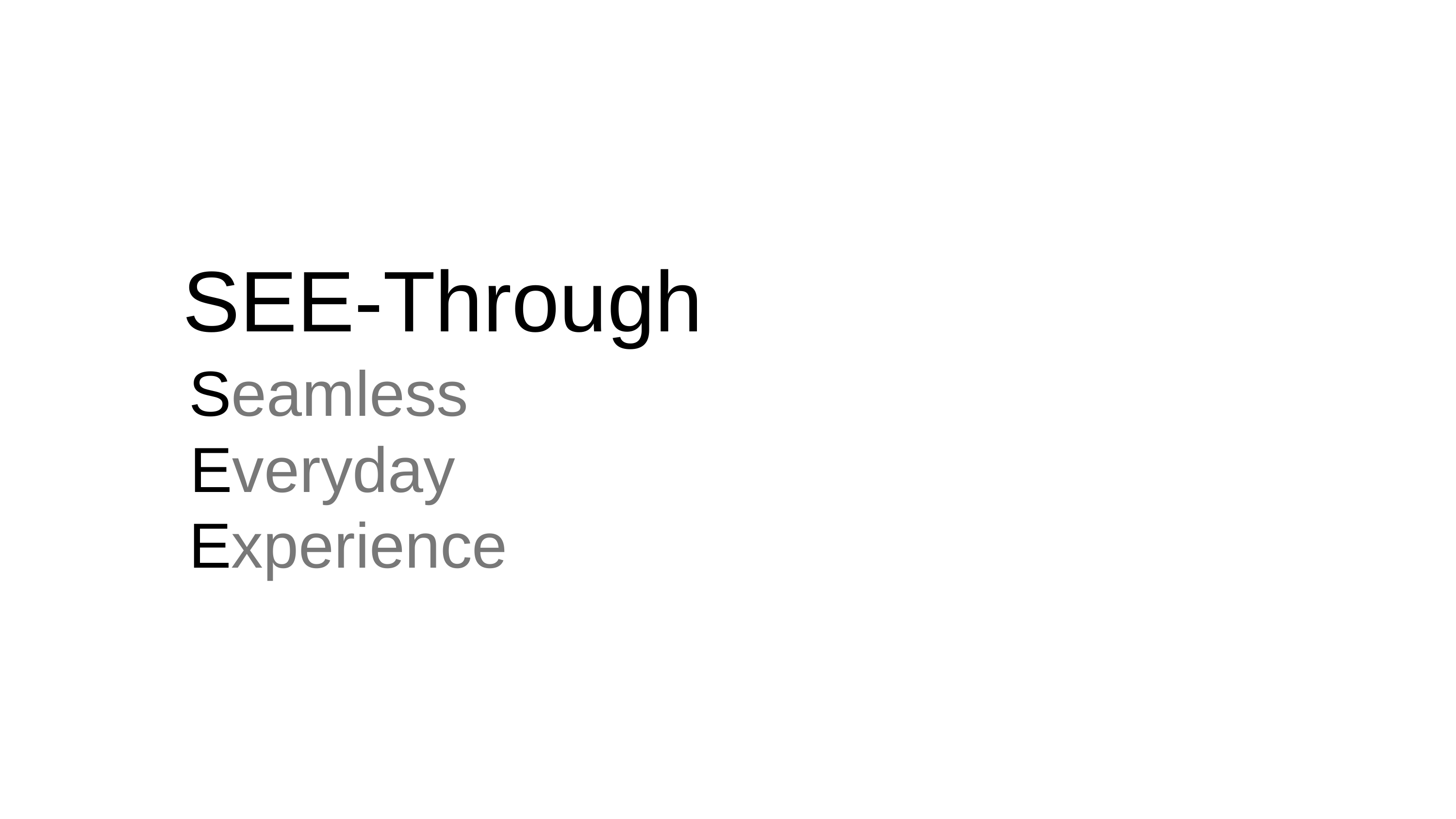

SEE-Through
당신을 꿰뚫는 눈으로
“매일의 경험을 매끄럽게”

Experience
Seamless

Everyday